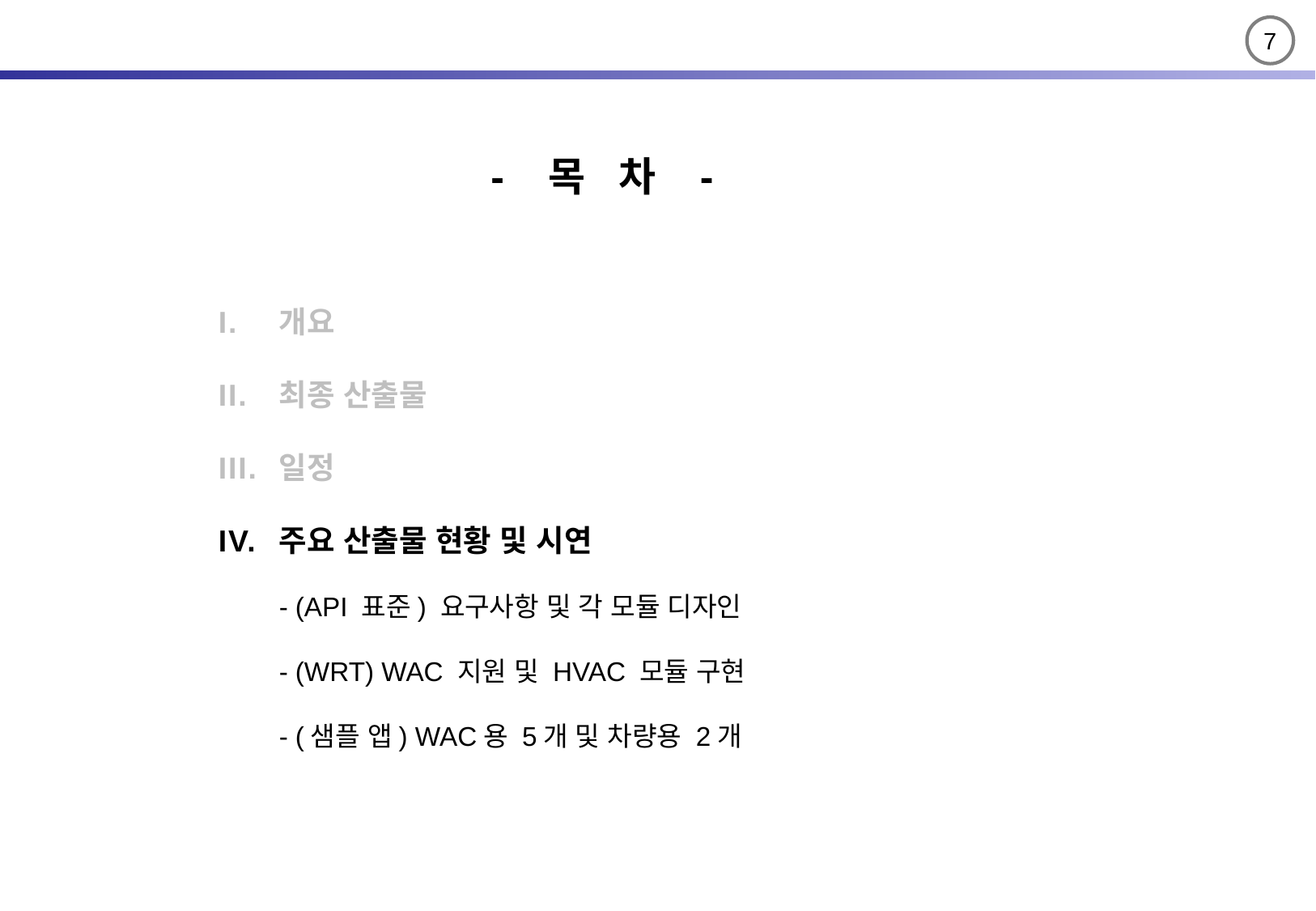

-   목   차   -
개요
최종 산출물
일정
주요 산출물 현황 및 시연
	- (API 표준) 요구사항 및 각 모듈 디자인
	- (WRT) WAC 지원 및 HVAC 모듈 구현
	- (샘플 앱) WAC용 5개 및 차량용 2개